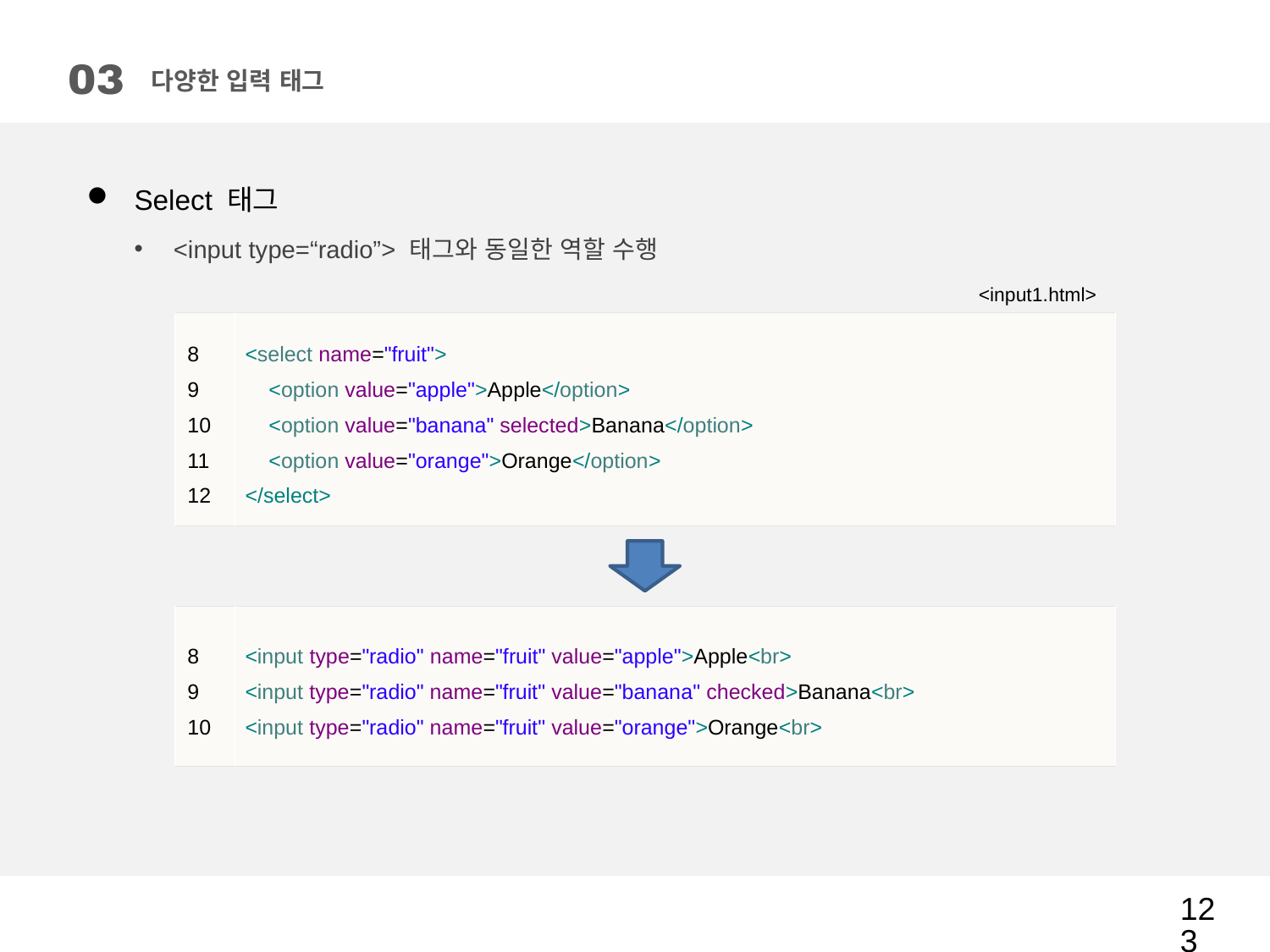

03
다양한 입력 태그
Select 태그
<input type=“radio”> 태그와 동일한 역할 수행

<input1.html>
| 8 9 10 11 12 | <select name="fruit"> <option value="apple">Apple</option> <option value="banana" selected>Banana</option> <option value="orange">Orange</option> </select> |
| --- | --- |

| 8 9 10 | <input type="radio" name="fruit" value="apple">Apple<br> <input type="radio" name="fruit" value="banana" checked>Banana<br> <input type="radio" name="fruit" value="orange">Orange<br> |
| --- | --- |
123